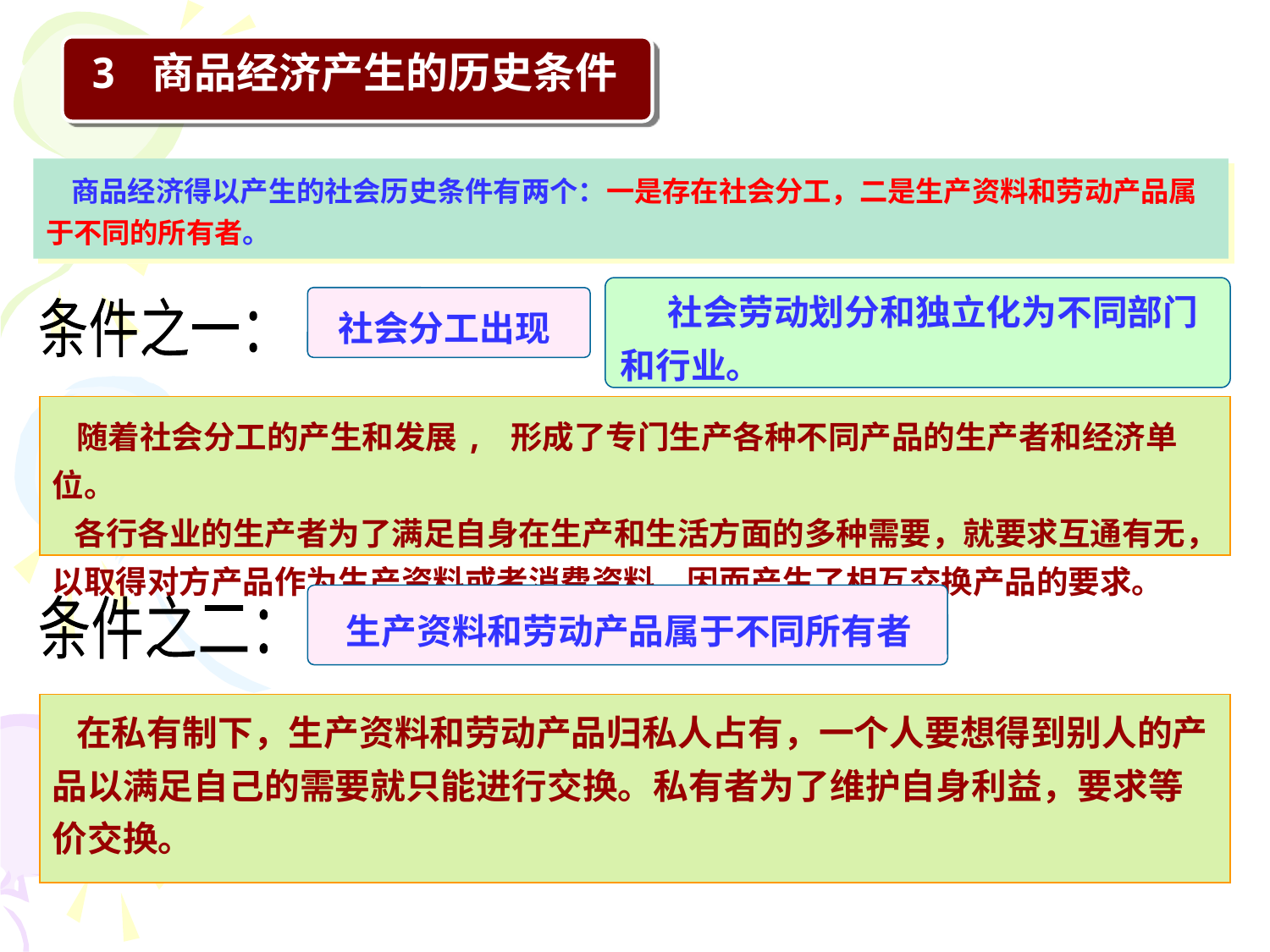

3 商品经济产生的历史条件
   商品经济得以产生的社会历史条件有两个：一是存在社会分工，二是生产资料和劳动产品属于不同的所有者。
     社会劳动划分和独立化为不同部门和行业。
 社会分工出现
条件之一：
  随着社会分工的产生和发展, 形成了专门生产各种不同产品的生产者和经济单位。
  各行各业的生产者为了满足自身在生产和生活方面的多种需要，就要求互通有无，以取得对方产品作为生产资料或者消费资料，因而产生了相互交换产品的要求。
  生产资料和劳动产品属于不同所有者
条件之二：
  在私有制下，生产资料和劳动产品归私人占有，一个人要想得到别人的产品以满足自己的需要就只能进行交换。私有者为了维护自身利益，要求等价交换。